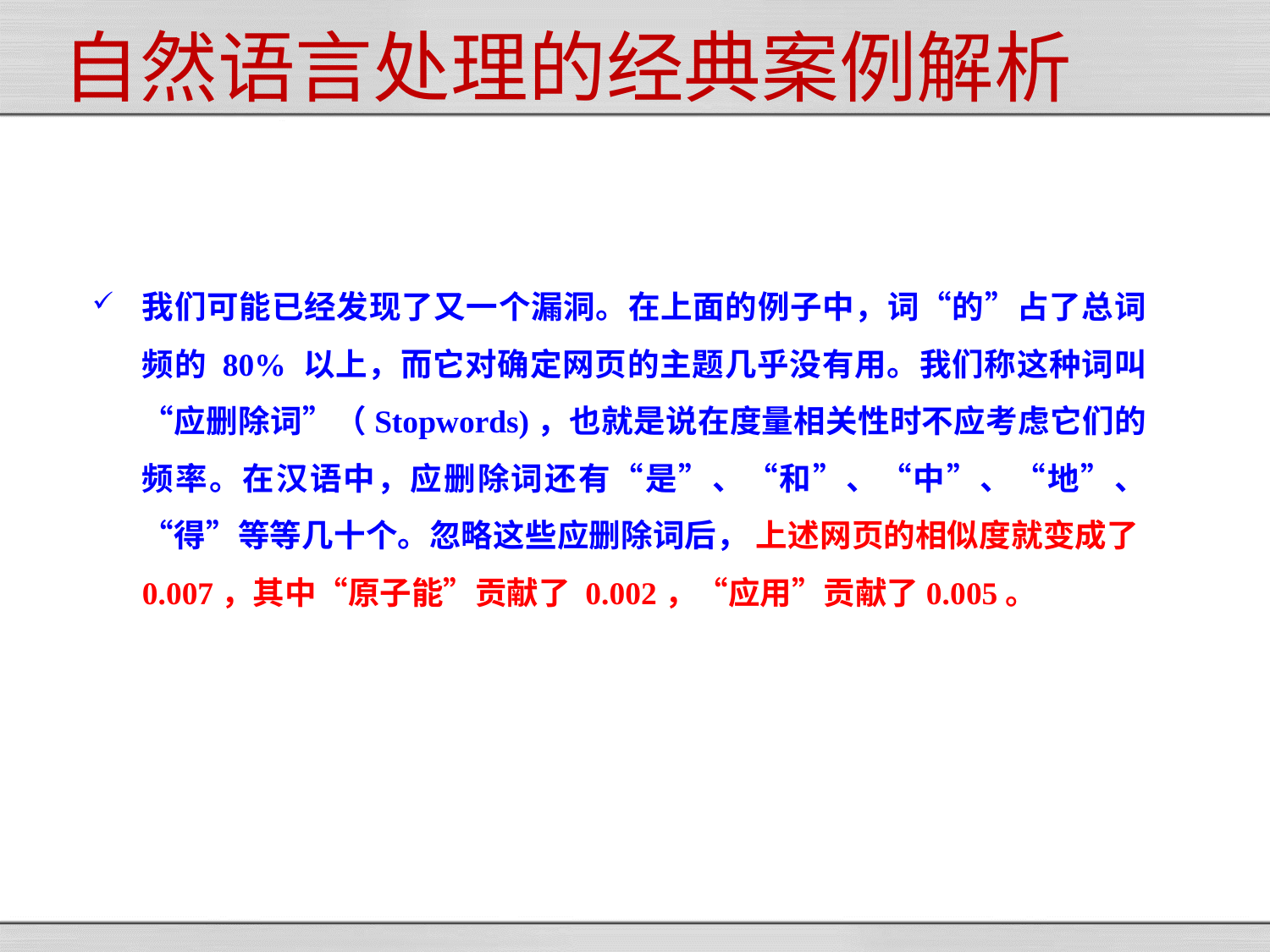

自然语言处理的经典案例解析
我们可能已经发现了又一个漏洞。在上面的例子中，词“的”占了总词频的 80% 以上，而它对确定网页的主题几乎没有用。我们称这种词叫“应删除词”（Stopwords)，也就是说在度量相关性时不应考虑它们的频率。在汉语中，应删除词还有“是”、“和”、“中”、“地”、“得”等等几十个。忽略这些应删除词后， 上述网页的相似度就变成了0.007，其中“原子能”贡献了 0.002，“应用”贡献了0.005。